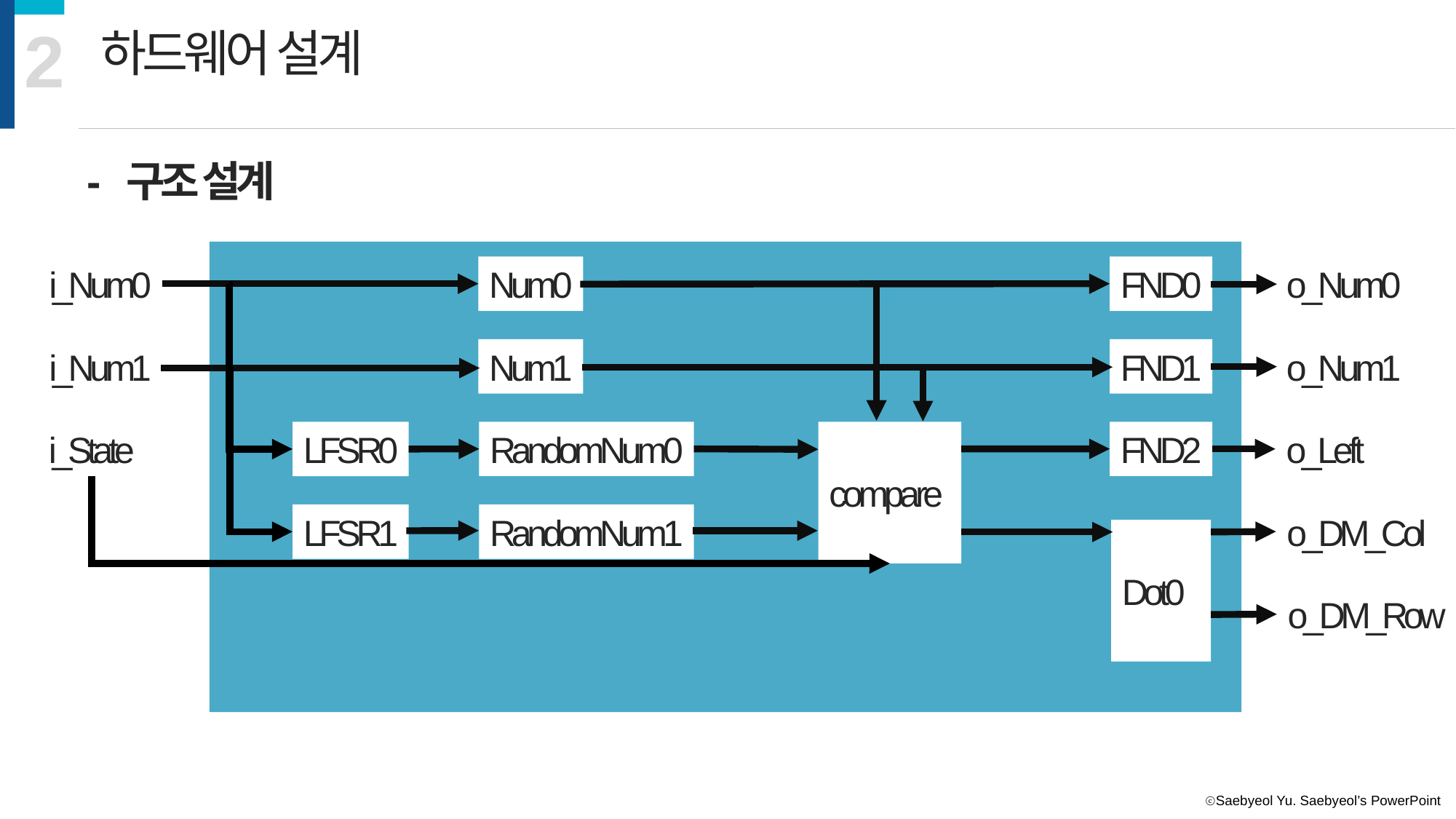

2
하드웨어 설계
-  구조 설계

o_Num0
i_Num0
Num0
FND0
i_Num1
Num1
FND1
o_Num1
RandomNum0

compare

FND2
o_Left
LFSR0
i_State
o_DM_Col
LFSR1
RandomNum1

Dot0

o_DM_Row